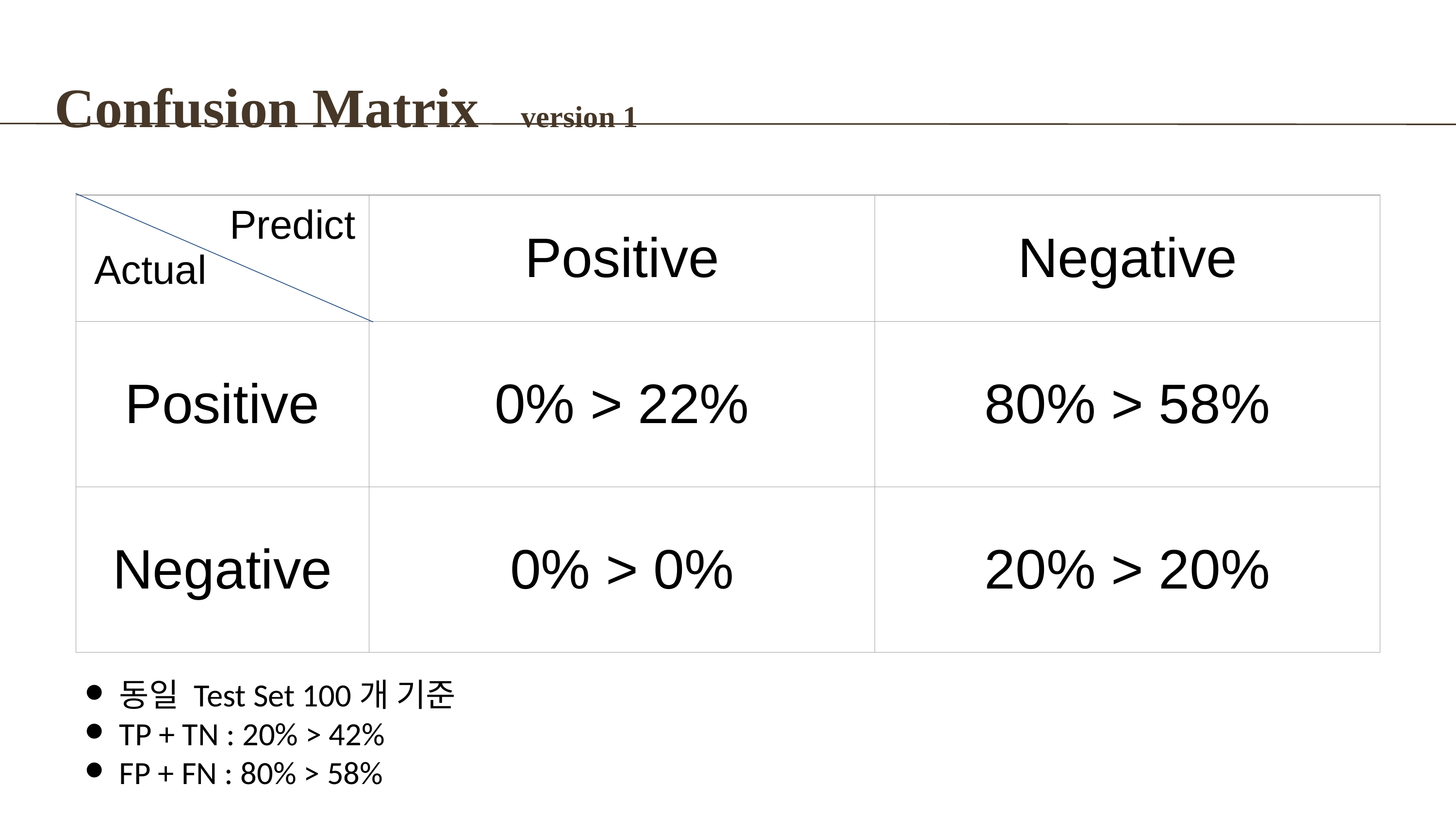

Confusion Matrix   version 1
| Predict Actual | Positive | Negative |
| --- | --- | --- |
| Positive | 0% > 22% | 80% > 58% |
| Negative | 0% > 0% | 20% > 20% |
동일 Test Set 100개 기준
TP + TN : 20% > 42%
FP + FN : 80% > 58%